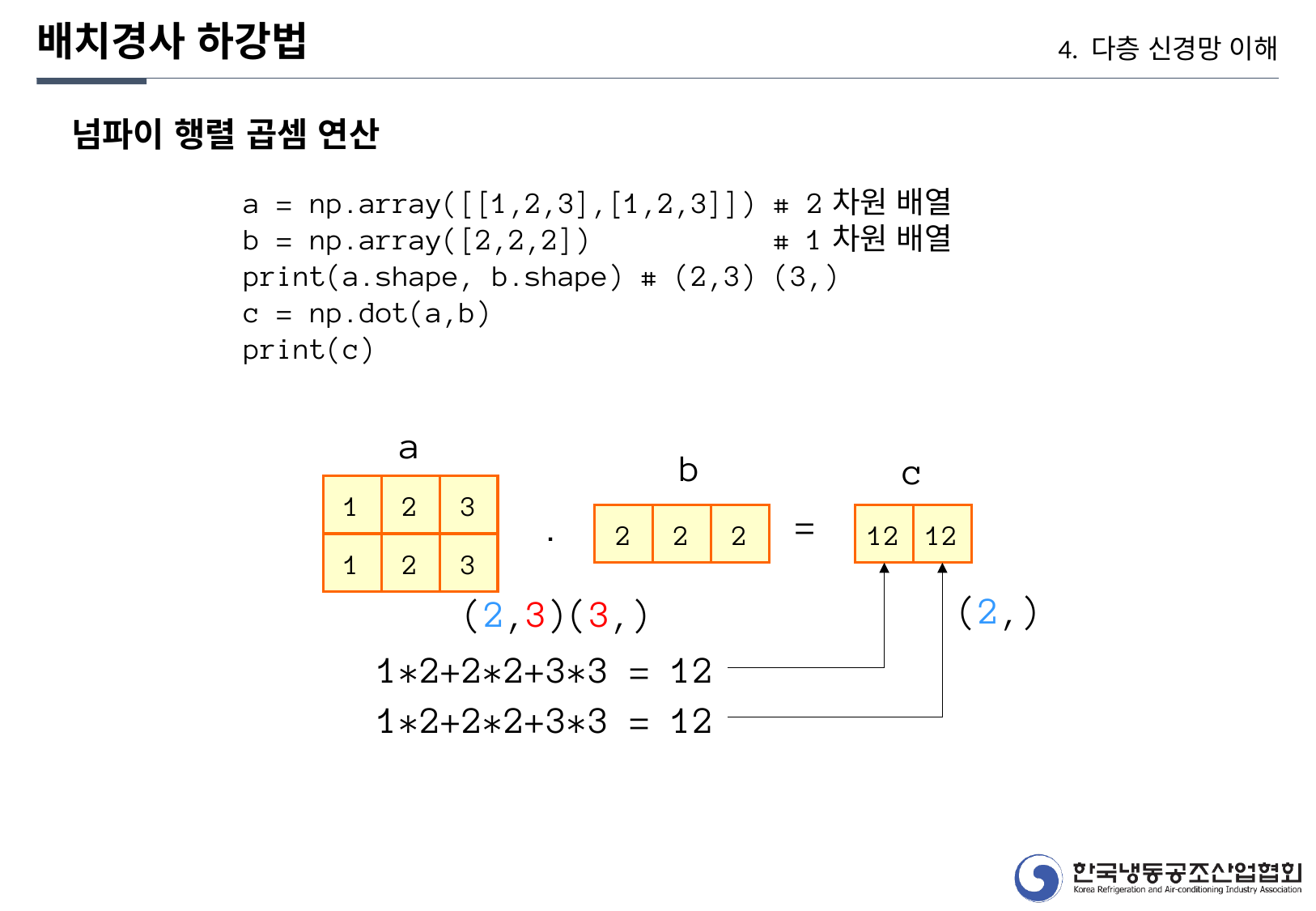

배치경사 하강법
4. 다층 신경망 이해
넘파이 행렬 곱셈 연산
a = np.array([[1,2,3],[1,2,3]]) # 2차원 배열
b = np.array([2,2,2])           # 1차원 배열
print(a.shape, b.shape) # (2,3) (3,)
c = np.dot(a,b)
print(c)

a
b
c
1
2
3
=
.
2
2
2
12
12
1
2
3
(2,)
(2,3)(3,)
1*2+2*2+3*3 = 12
1*2+2*2+3*3 = 12